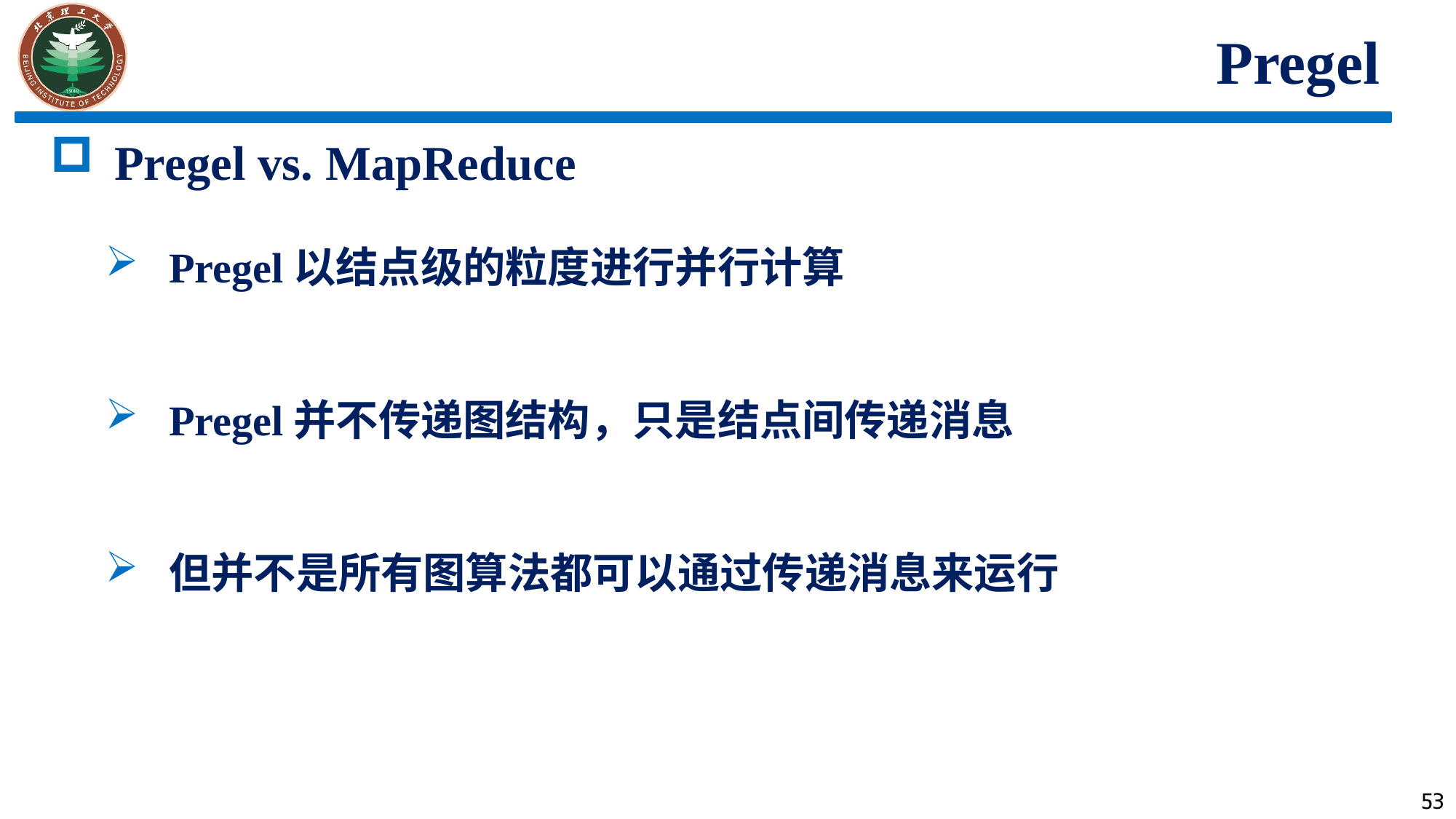

Pregel
Pregel vs. MapReduce

Pregel以结点级的粒度进行并行计算

Pregel并不传递图结构，只是结点间传递消息

但并不是所有图算法都可以通过传递消息来运行

53